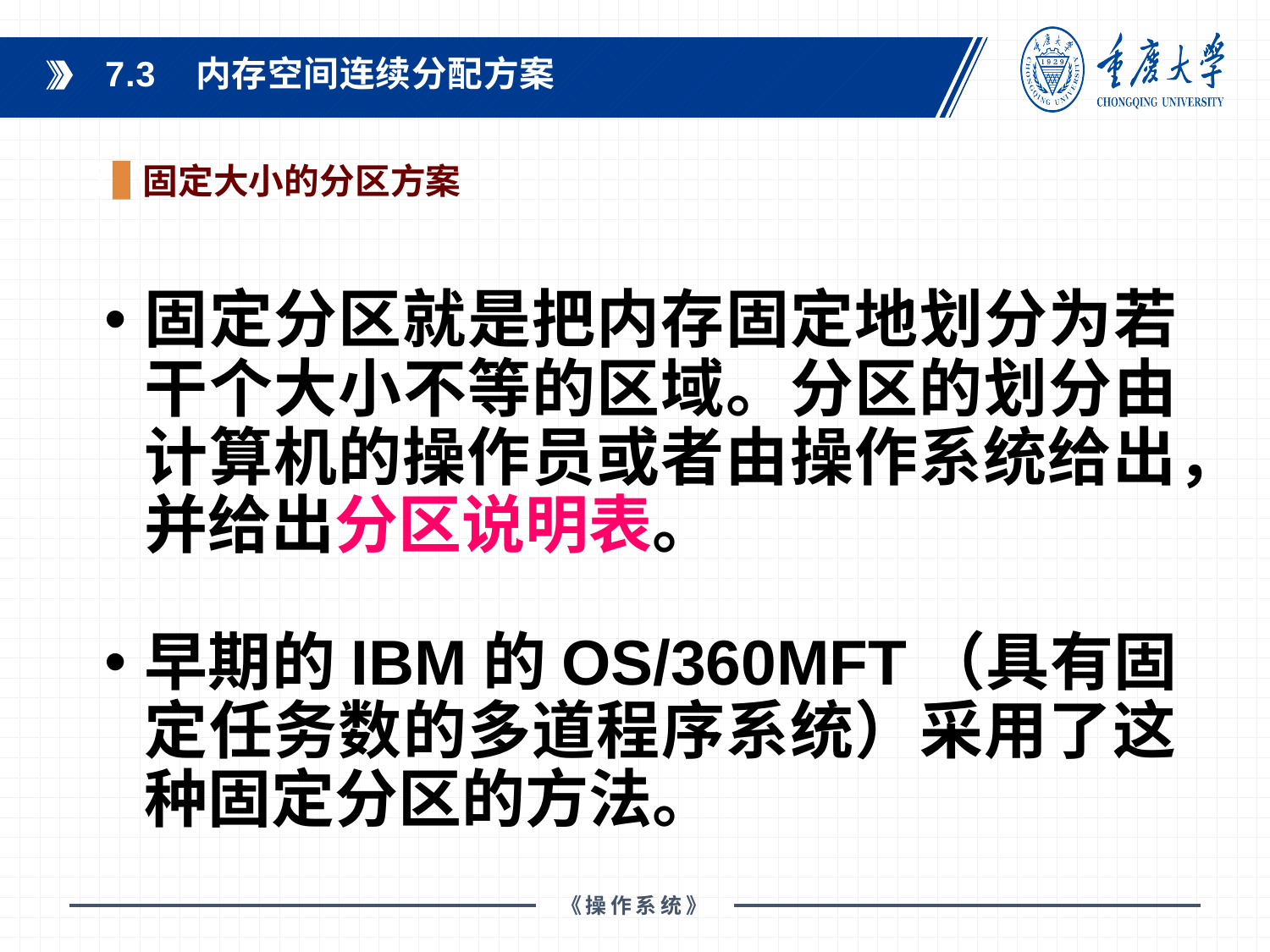

7.3   内存空间连续分配方案
固定大小的分区方案
课程教材：

固定分区就是把内存固定地划分为若干个大小不等的区域。分区的划分由计算机的操作员或者由操作系统给出，并给出分区说明表。

早期的IBM的OS/360MFT（具有固定任务数的多道程序系统）采用了这种固定分区的方法。